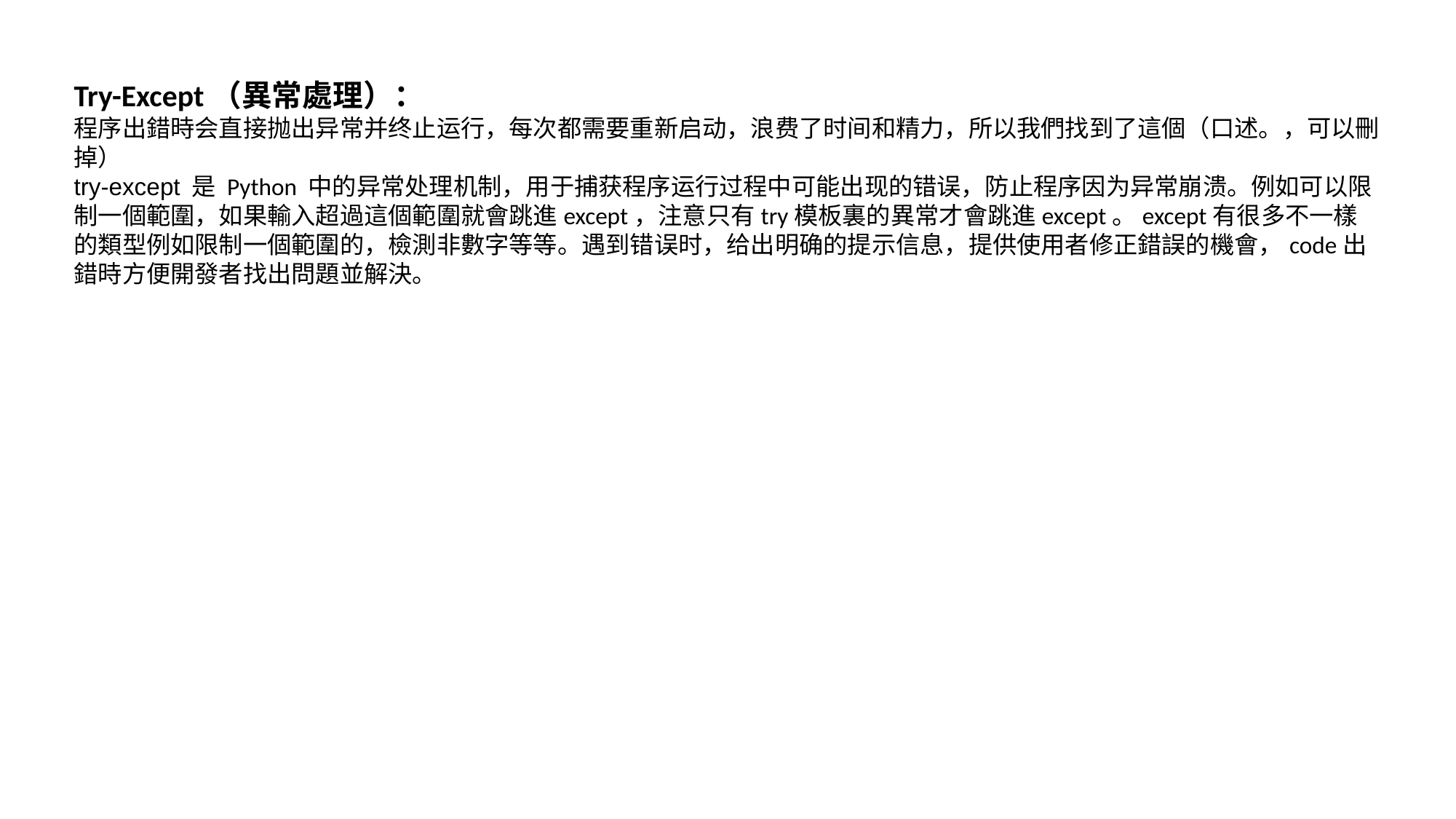

Try-Except（異常處理）：
程序出錯時会直接抛出异常并终止运行，每次都需要重新启动，浪费了时间和精力，所以我們找到了這個（口述。，可以刪掉）
try-except 是 Python 中的异常处理机制，用于捕获程序运行过程中可能出现的错误，防止程序因为异常崩溃。例如可以限制一個範圍，如果輸入超過這個範圍就會跳進except，注意只有try模板裏的異常才會跳進except。except有很多不一樣的類型例如限制一個範圍的，檢測非數字等等。遇到错误时，给出明确的提示信息，提供使用者修正錯誤的機會，code出錯時方便開發者找出問題並解決。